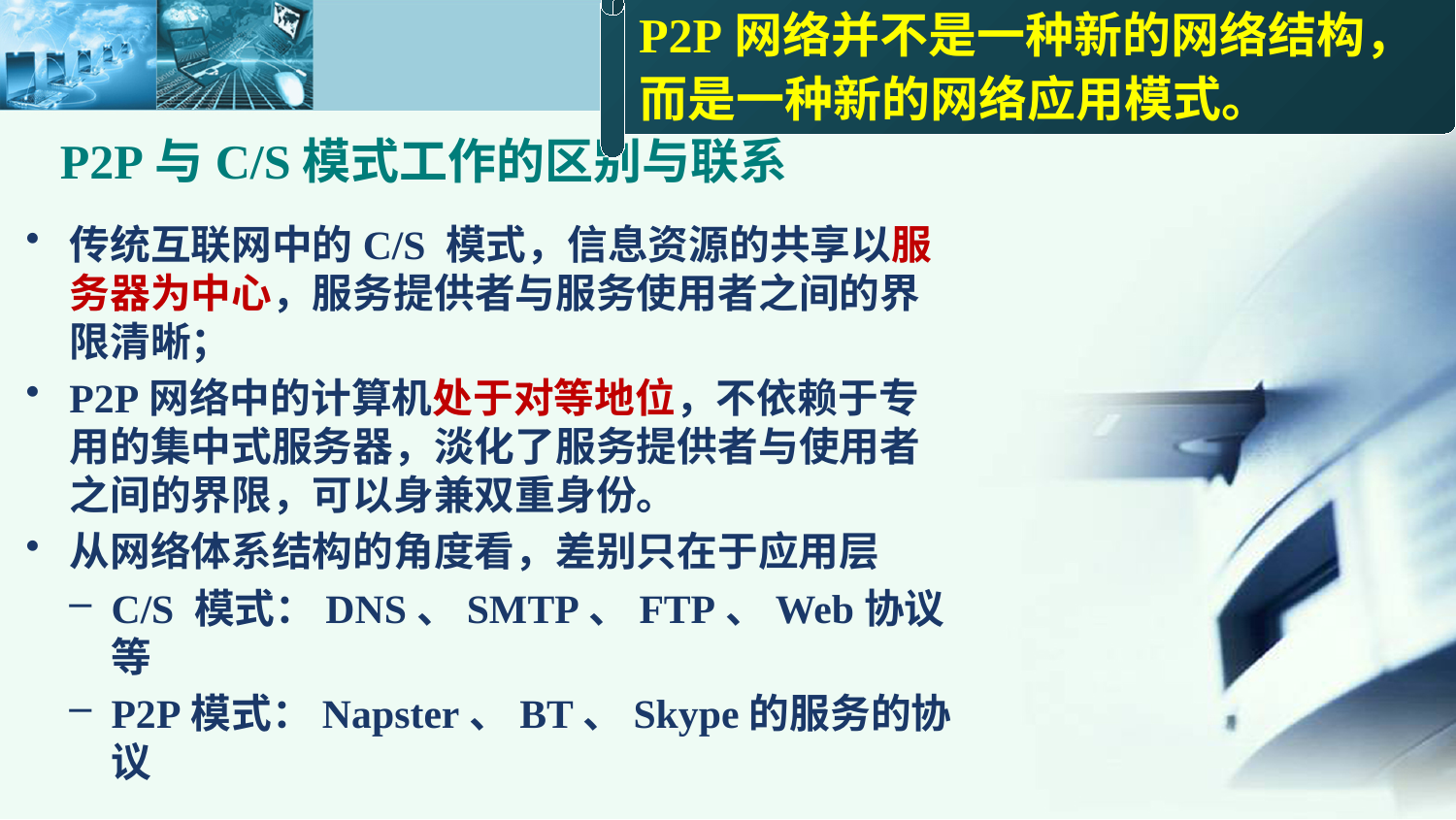

P2P网络并不是一种新的网络结构，
而是一种新的网络应用模式。
P2P与C/S模式工作的区别与联系
传统互联网中的C/S 模式，信息资源的共享以服务器为中心，服务提供者与服务使用者之间的界限清晰；
P2P网络中的计算机处于对等地位，不依赖于专用的集中式服务器，淡化了服务提供者与使用者之间的界限，可以身兼双重身份。
从网络体系结构的角度看，差别只在于应用层
C/S 模式：DNS、SMTP、FTP、Web协议等
P2P模式：Napster、BT、Skype的服务的协议